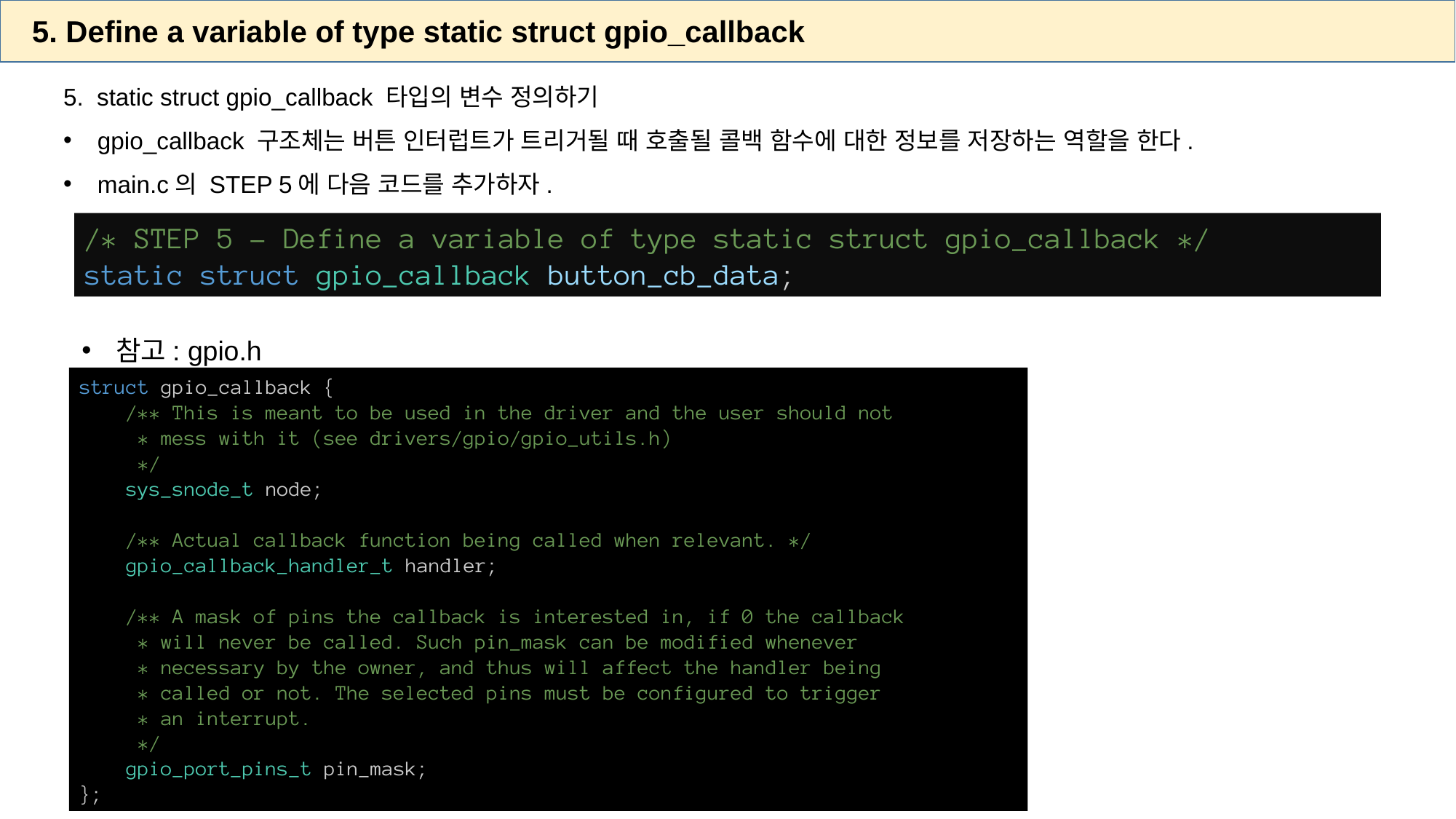

5. Define a variable of type static struct gpio_callback
5.  static struct gpio_callback 타입의 변수 정의하기
gpio_callback 구조체는 버튼 인터럽트가 트리거될 때 호출될 콜백 함수에 대한 정보를 저장하는 역할을 한다.
main.c의 STEP 5에 다음 코드를 추가하자.
/* STEP 5 - Define a variable of type static struct gpio_callback */
static struct gpio_callback button_cb_data;
참고: gpio.h
struct gpio_callback {
    /** This is meant to be used in the driver and the user should not
     * mess with it (see drivers/gpio/gpio_utils.h)
     */
    sys_snode_t node;
    /** Actual callback function being called when relevant. */
    gpio_callback_handler_t handler;
    /** A mask of pins the callback is interested in, if 0 the callback
     * will never be called. Such pin_mask can be modified whenever
     * necessary by the owner, and thus will affect the handler being
     * called or not. The selected pins must be configured to trigger
     * an interrupt.
     */
    gpio_port_pins_t pin_mask;
};